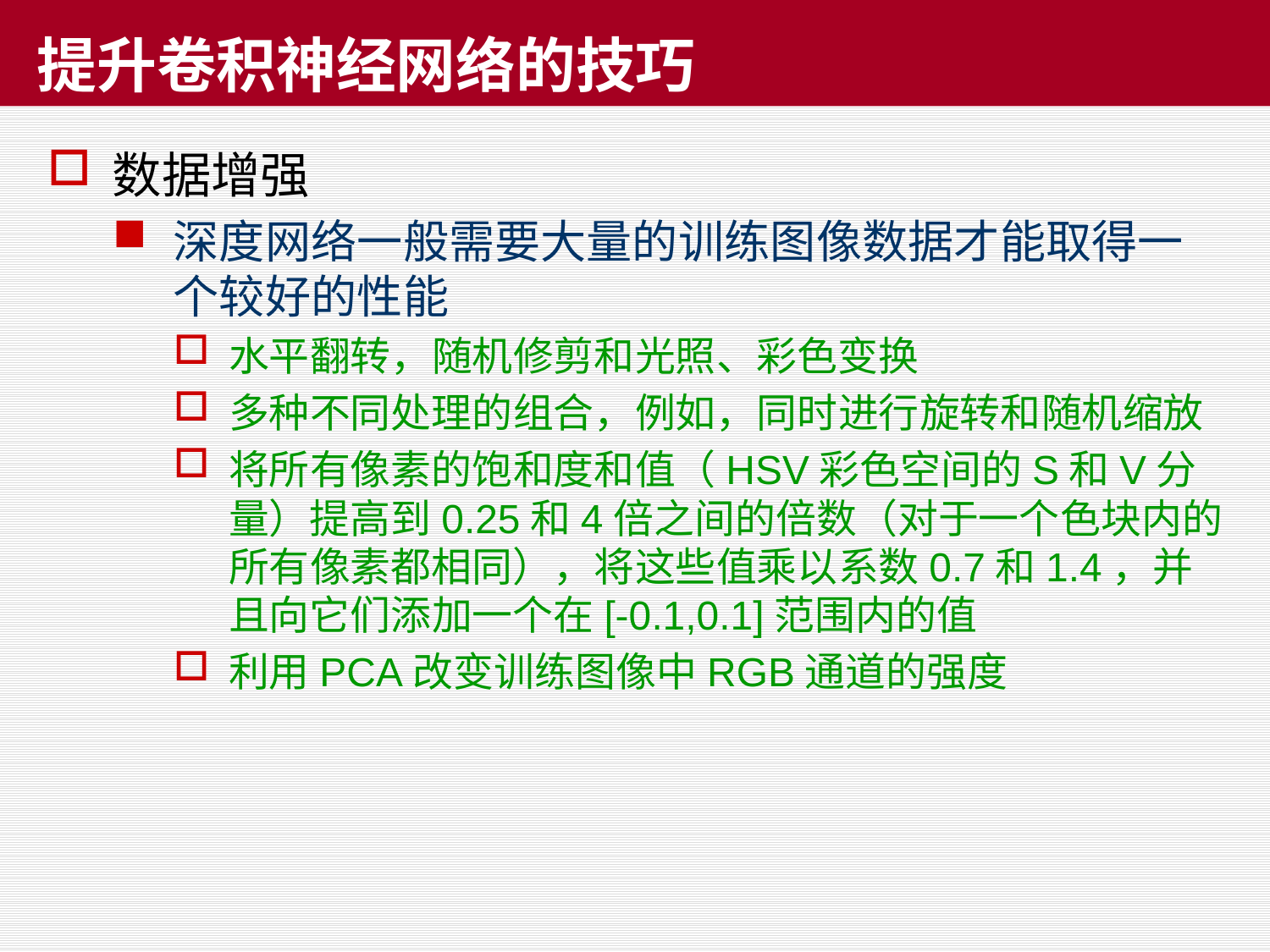

# 提升卷积神经网络的技巧
数据增强
深度网络一般需要大量的训练图像数据才能取得一个较好的性能
水平翻转，随机修剪和光照、彩色变换
多种不同处理的组合，例如，同时进行旋转和随机缩放
将所有像素的饱和度和值（HSV彩色空间的S和V分量）提高到0.25和4倍之间的倍数（对于一个色块内的所有像素都相同），将这些值乘以系数0.7和1.4，并且向它们添加一个在[-0.1,0.1]范围内的值
利用PCA改变训练图像中RGB通道的强度